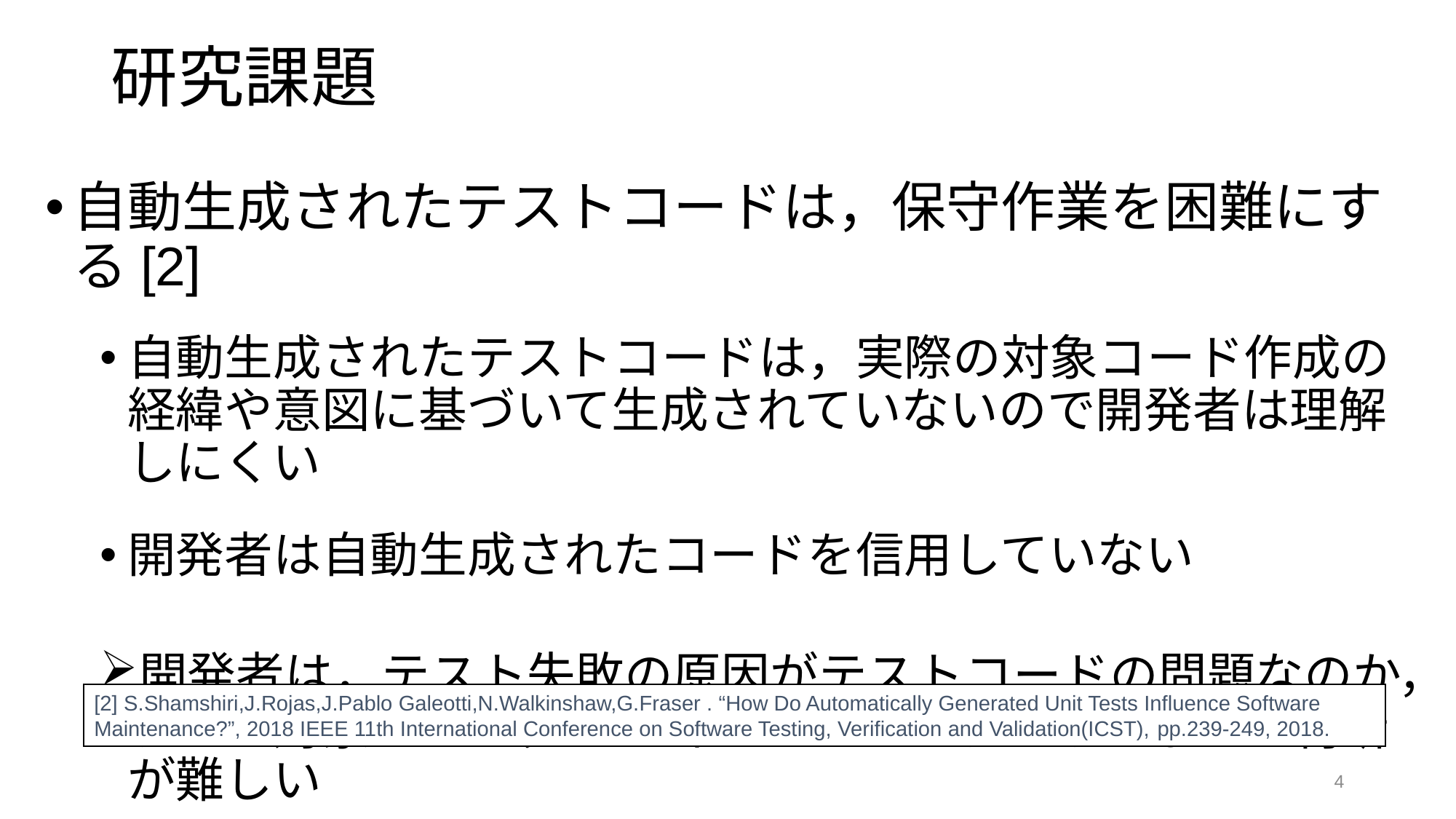

# 研究課題
自動生成されたテストコードは，保守作業を困難にする[2]

自動生成されたテストコードは，実際の対象コード作成の経緯や意図に基づいて生成されていないので開発者は理解しにくい

開発者は自動生成されたコードを信用していない

開発者は，テスト失敗の原因がテストコードの問題なのか，テスト対象のプロダクションコードによるものなのか判断が難しい

[2] S.Shamshiri,J.Rojas,J.Pablo Galeotti,N.Walkinshaw,G.Fraser . “How Do Automatically Generated Unit Tests Influence Software Maintenance?”, 2018 IEEE 11th International Conference on Software Testing, Verification and Validation(ICST), pp.239-249, 2018.
4